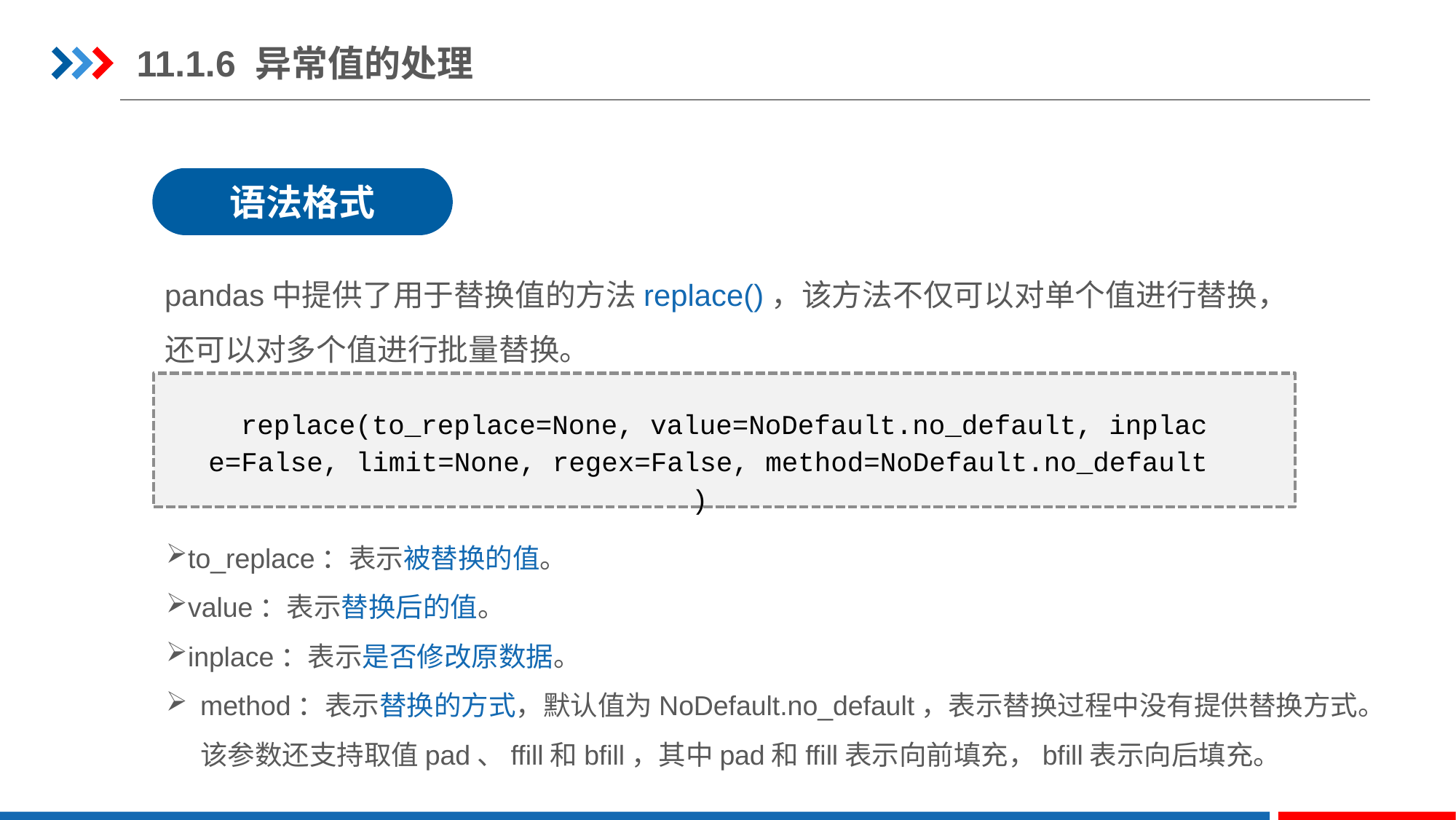

11.1.6 异常值的处理
语法格式
pandas中提供了用于替换值的方法replace()，该方法不仅可以对单个值进行替换，还可以对多个值进行批量替换。

replace(to_replace=None, value=NoDefault.no_default, inplace=False, limit=None, regex=False, method=NoDefault.no_default)
to_replace：表示被替换的值。
value：表示替换后的值。
inplace：表示是否修改原数据。
method：表示替换的方式，默认值为NoDefault.no_default，表示替换过程中没有提供替换方式。该参数还支持取值pad、ffill和bfill，其中pad和ffill表示向前填充，bfill表示向后填充。